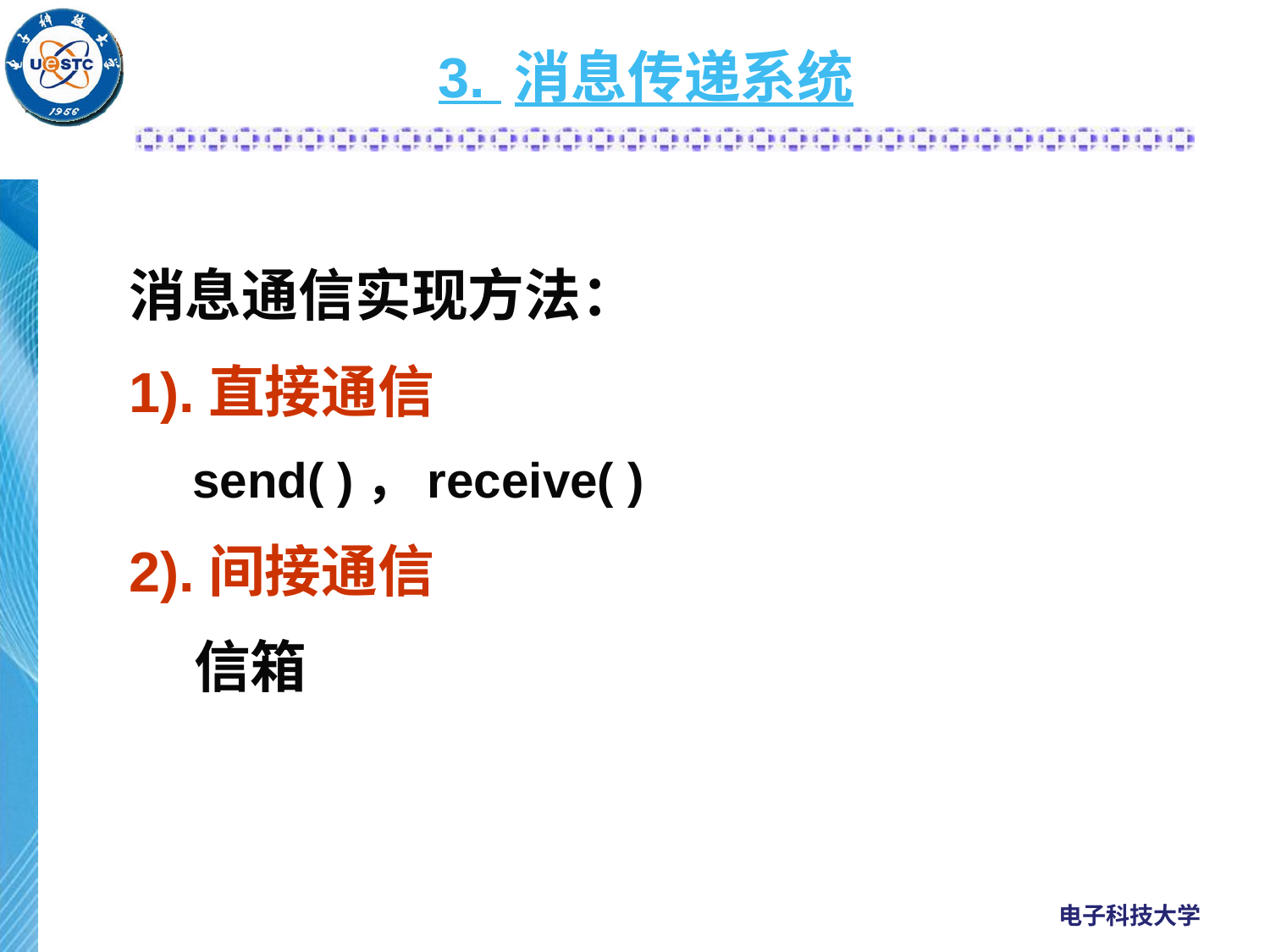

# 3. 消息传递系统
消息通信实现方法：
1).直接通信
send( )，receive( )
2).间接通信
    信箱